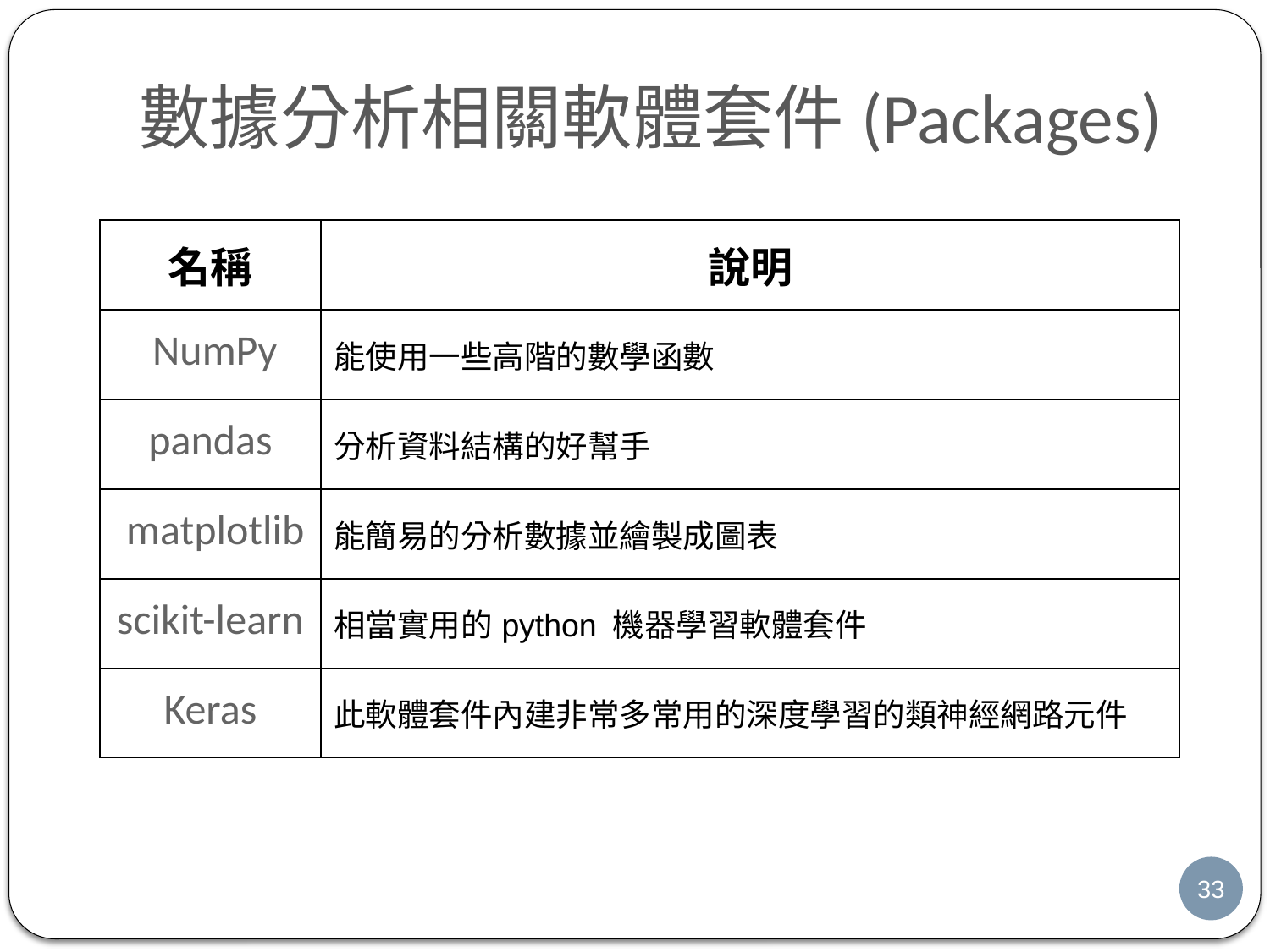

# 數據分析相關軟體套件(Packages)
| 名稱 | 說明 |
| --- | --- |
| NumPy | 能使用一些高階的數學函數 |
| pandas | 分析資料結構的好幫手 |
| matplotlib | 能簡易的分析數據並繪製成圖表 |
| scikit-learn | 相當實用的python 機器學習軟體套件 |
| Keras | 此軟體套件內建非常多常用的深度學習的類神經網路元件 |
33